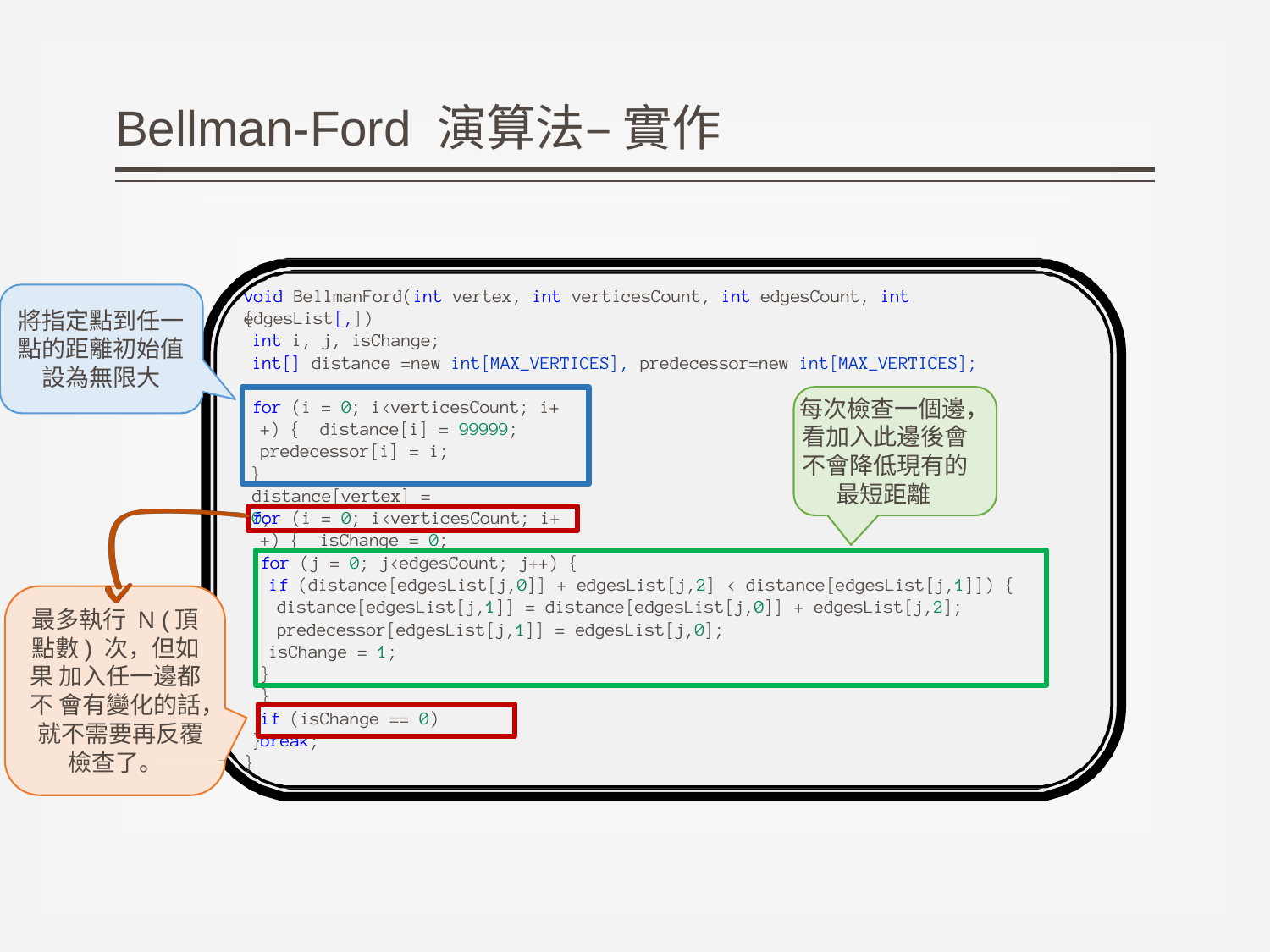

# Bellman-Ford 演算法– 實作

void BellmanFord(int vertex, int verticesCount, int edgesCount, int edgesList[,])

將指定點到任一
{
int i, j, isChange;
int[] distance =new int[MAX_VERTICES], predecessor=new int[MAX_VERTICES];
點的距離初始值
設為無限大

每次檢查一個邊， 看加入此邊後會 不會降低現有的
最短距離
for (i = 0; i<verticesCount; i++) {  distance[i] = 99999;  predecessor[i] = i;
}
distance[vertex] = 0;
for (i = 0; i<verticesCount; i++) {  isChange = 0;

for (j = 0; j<edgesCount; j++) {
if (distance[edgesList[j,0]] + edgesList[j,2] < distance[edgesList[j,1]]) {  distance[edgesList[j,1]] = distance[edgesList[j,0]] + edgesList[j,2];  predecessor[edgesList[j,1]] = edgesList[j,0];
isChange = 1;
}

最多執行N (頂 點數) 次，但如果 加入任一邊都不 會有變化的話，  就不需要再反覆 檢查了。
}

if (isChange == 0) break;
}
}